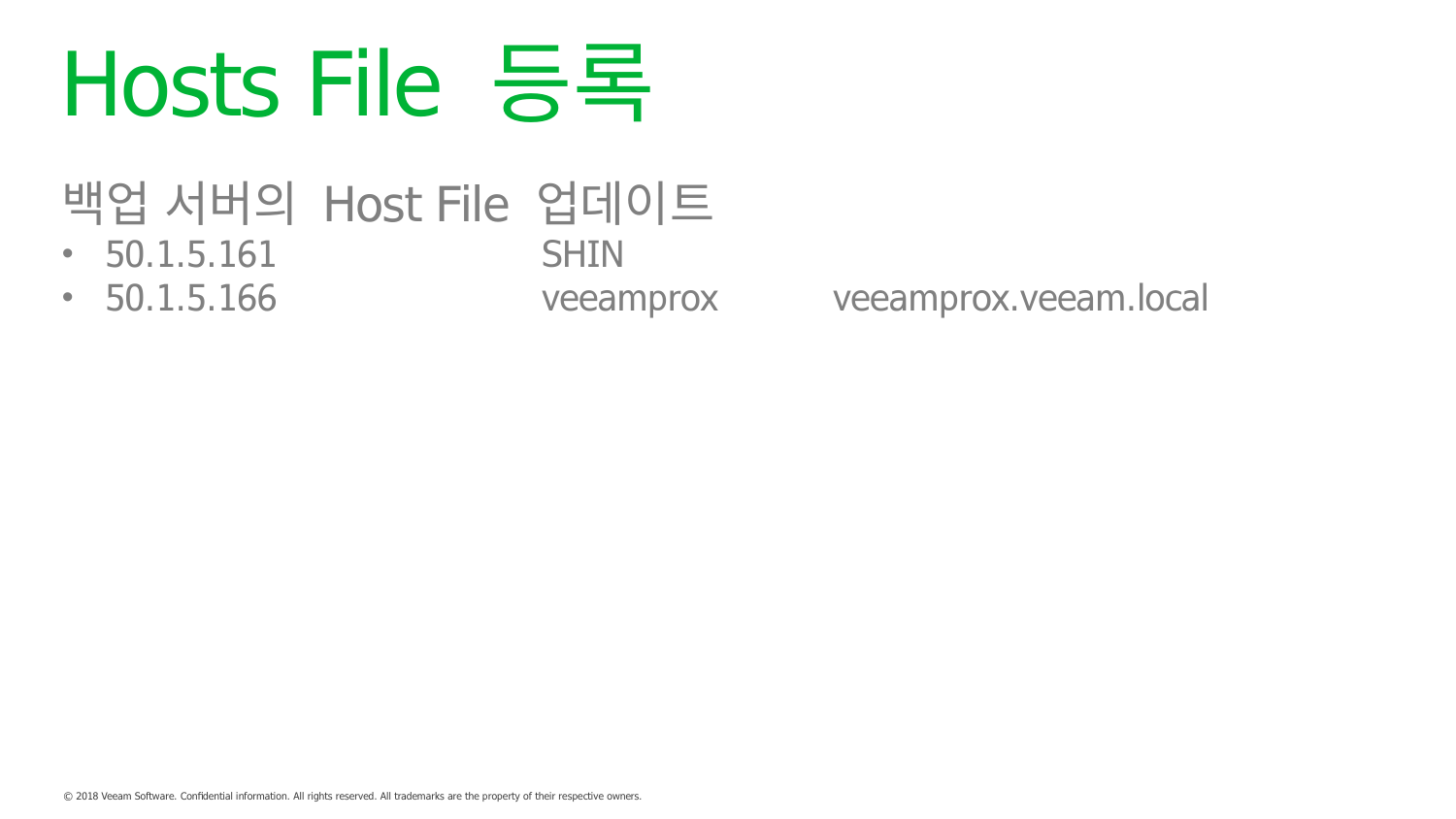

# Hosts File 등록
백업 서버의 Host File 업데이트
50.1.5.161		SHIN
50.1.5.166		veeamprox	veeamprox.veeam.local